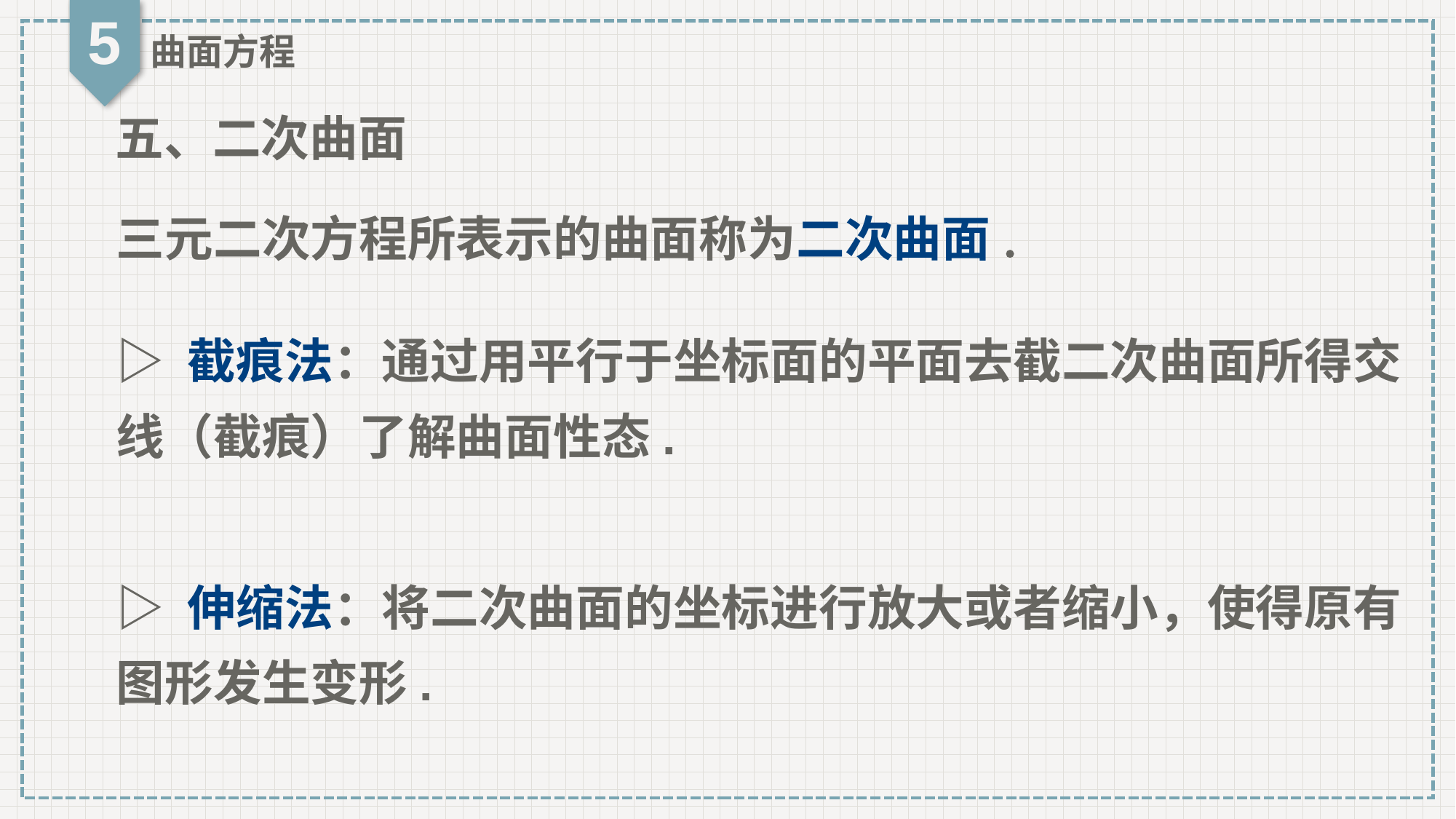

5
曲面方程
五、二次曲面
三元二次方程所表示的曲面称为二次曲面.
▷ 截痕法：通过用平行于坐标面的平面去截二次曲面所得交线（截痕）了解曲面性态.
▷ 伸缩法：将二次曲面的坐标进行放大或者缩小，使得原有图形发生变形.